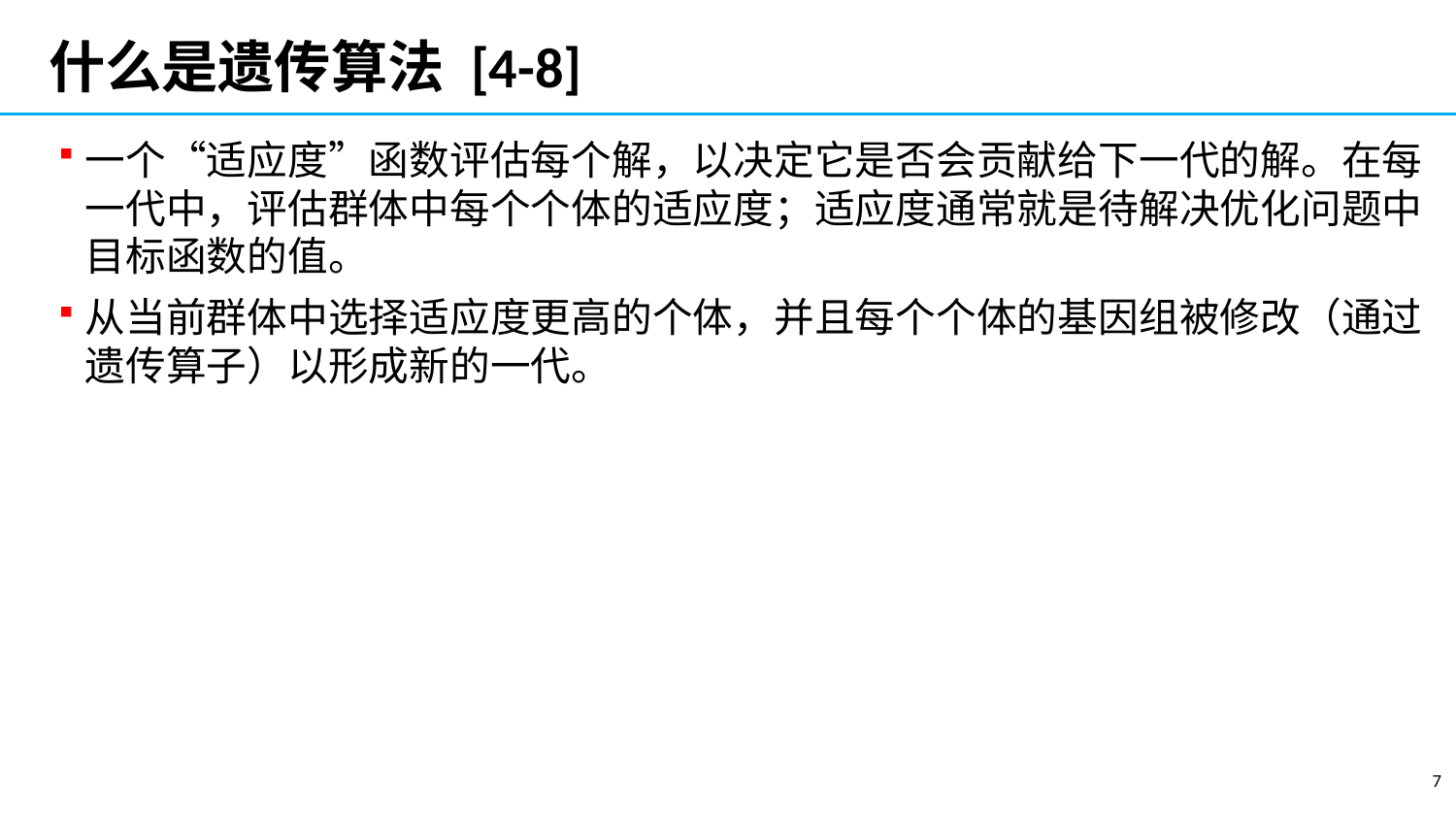

# 什么是遗传算法 [4-8]

一个“适应度”函数评估每个解，以决定它是否会贡献给下一代的解。在每一代中，评估群体中每个个体的适应度；适应度通常就是待解决优化问题中目标函数的值。
从当前群体中选择适应度更高的个体，并且每个个体的基因组被修改（通过遗传算子）以形成新的一代。
7